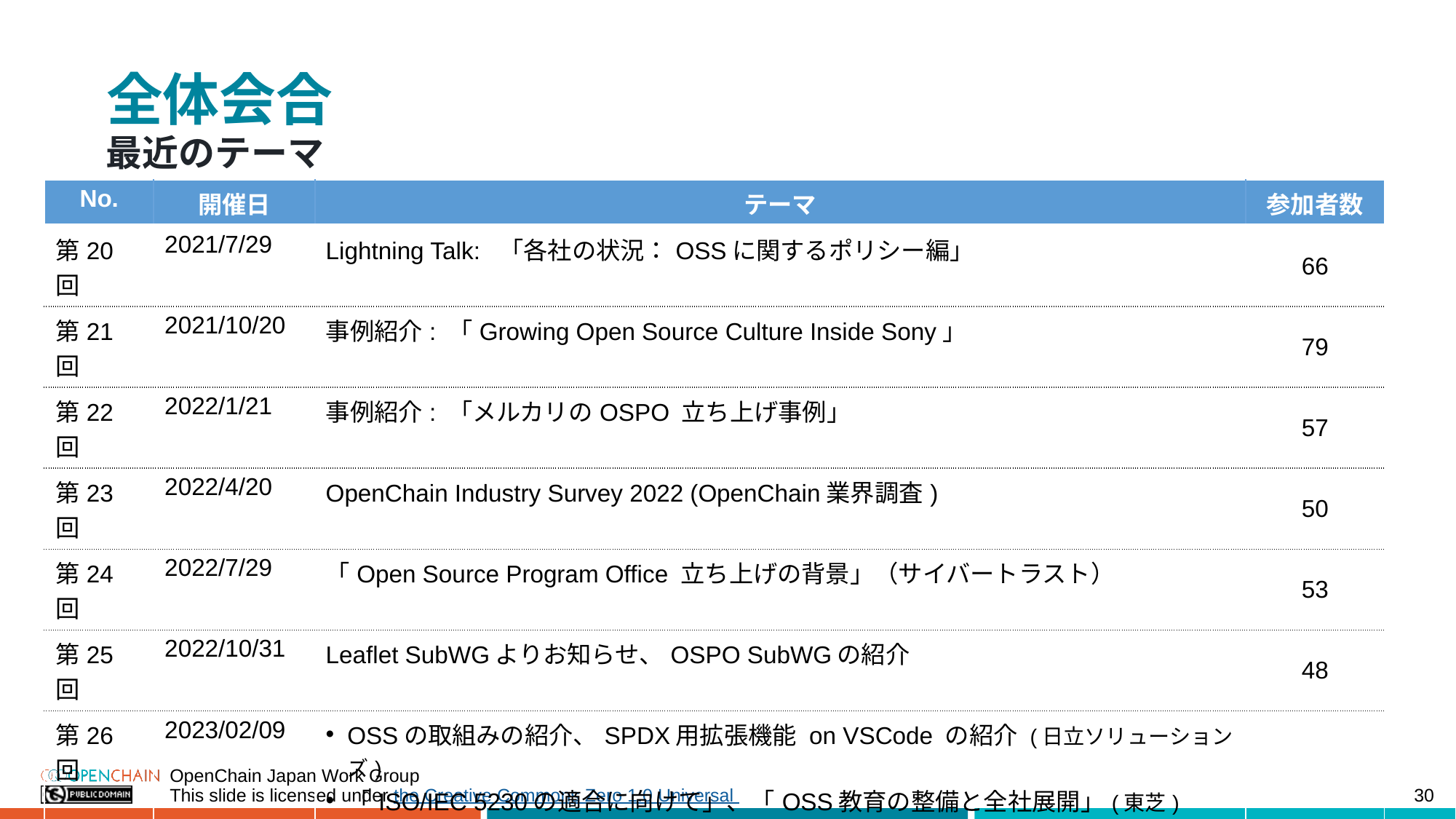

# 全体会合
最近のテーマ
| No. | 開催日 | テーマ | 参加者数 |
| --- | --- | --- | --- |
| 第20回 | 2021/7/29 | Lightning Talk: 「各社の状況：OSSに関するポリシー編」 | 66 |
| 第21回 | 2021/10/20 | 事例紹介: 「Growing Open Source Culture Inside Sony」 | 79 |
| 第22回 | 2022/1/21 | 事例紹介: 「メルカリのOSPO 立ち上げ事例」 | 57 |
| 第23回 | 2022/4/20 | OpenChain Industry Survey 2022 (OpenChain業界調査) | 50 |
| 第24回 | 2022/7/29 | 「Open Source Program Office 立ち上げの背景」（サイバートラスト） | 53 |
| 第25回 | 2022/10/31 | Leaflet SubWGよりお知らせ、OSPO SubWGの紹介 | 48 |
| 第26回 | 2023/02/09 | OSSの取組みの紹介、SPDX用拡張機能 on VSCode の紹介 (日立ソリューションズ) 「ISO/IEC 5230の適合に向けて」、「OSS教育の整備と全社展開」(東芝) |  |
| 第27回 | 2023/05/18 | OSS鳥瞰図紹介、FAQ SG 活動紹介、SBOM SG 活動紹介 |  |
| 第28回 | 2023/07/11 | OSSコミュニティ活動とOpenSSFの紹介 (日立製作所　中村さん) 教育サブグループの新教育教材について (岩田さん) 富士通でのOSS LICENSEスキルの人材育成 (富士通　大内さん) |  |
| 第29回 | 2023/10/05 | ソシオネクスト、村田製作所の取り組み紹介 ライトニングトーク 「SBOM対応、どうする？どうしてる？いま、社内はどんな状態？」 |  |
OpenChain Japan Work Group
30